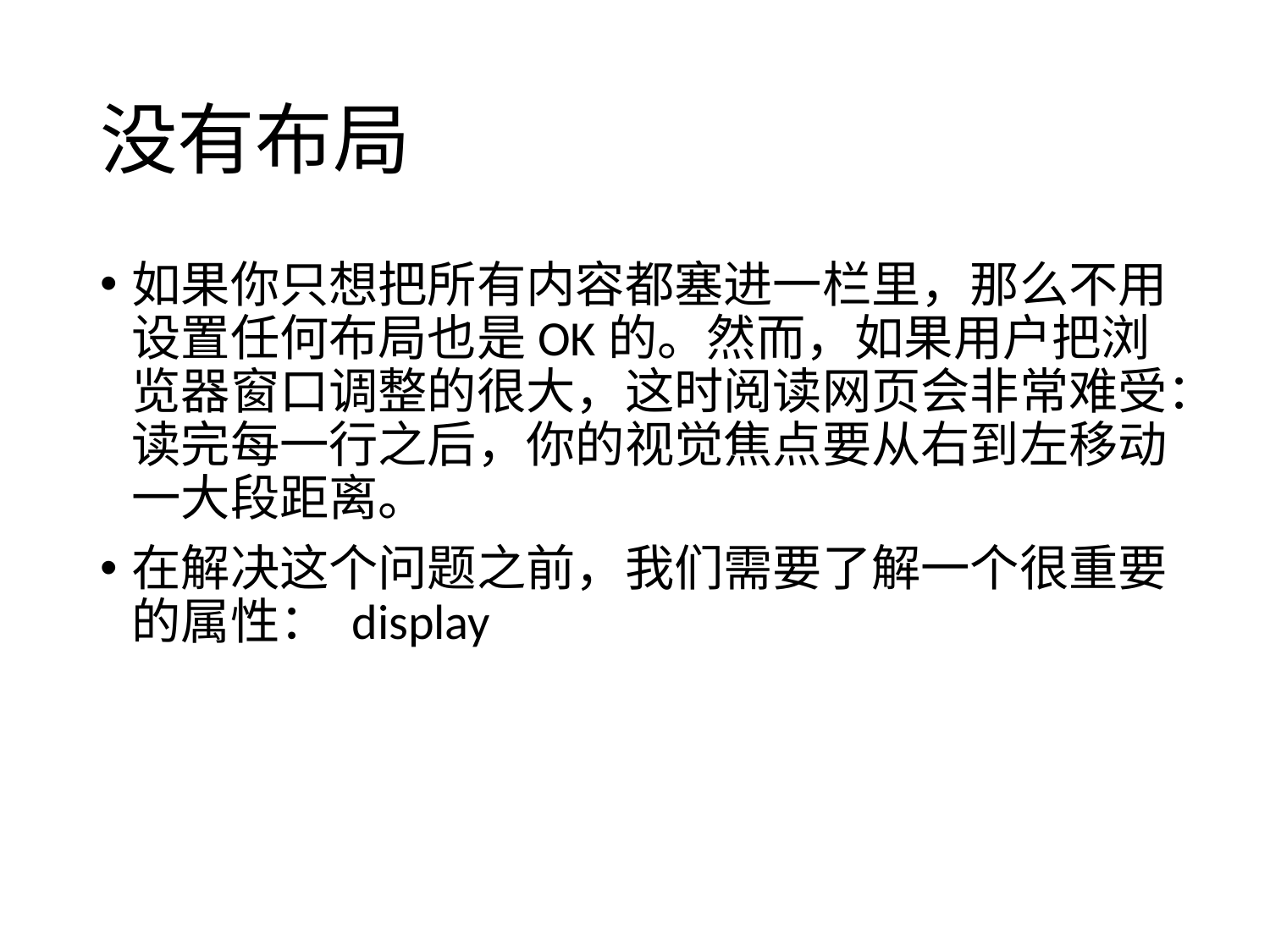

# 没有布局
如果你只想把所有内容都塞进一栏里，那么不用设置任何布局也是OK的。然而，如果用户把浏览器窗口调整的很大，这时阅读网页会非常难受：读完每一行之后，你的视觉焦点要从右到左移动一大段距离。
在解决这个问题之前，我们需要了解一个很重要的属性： display